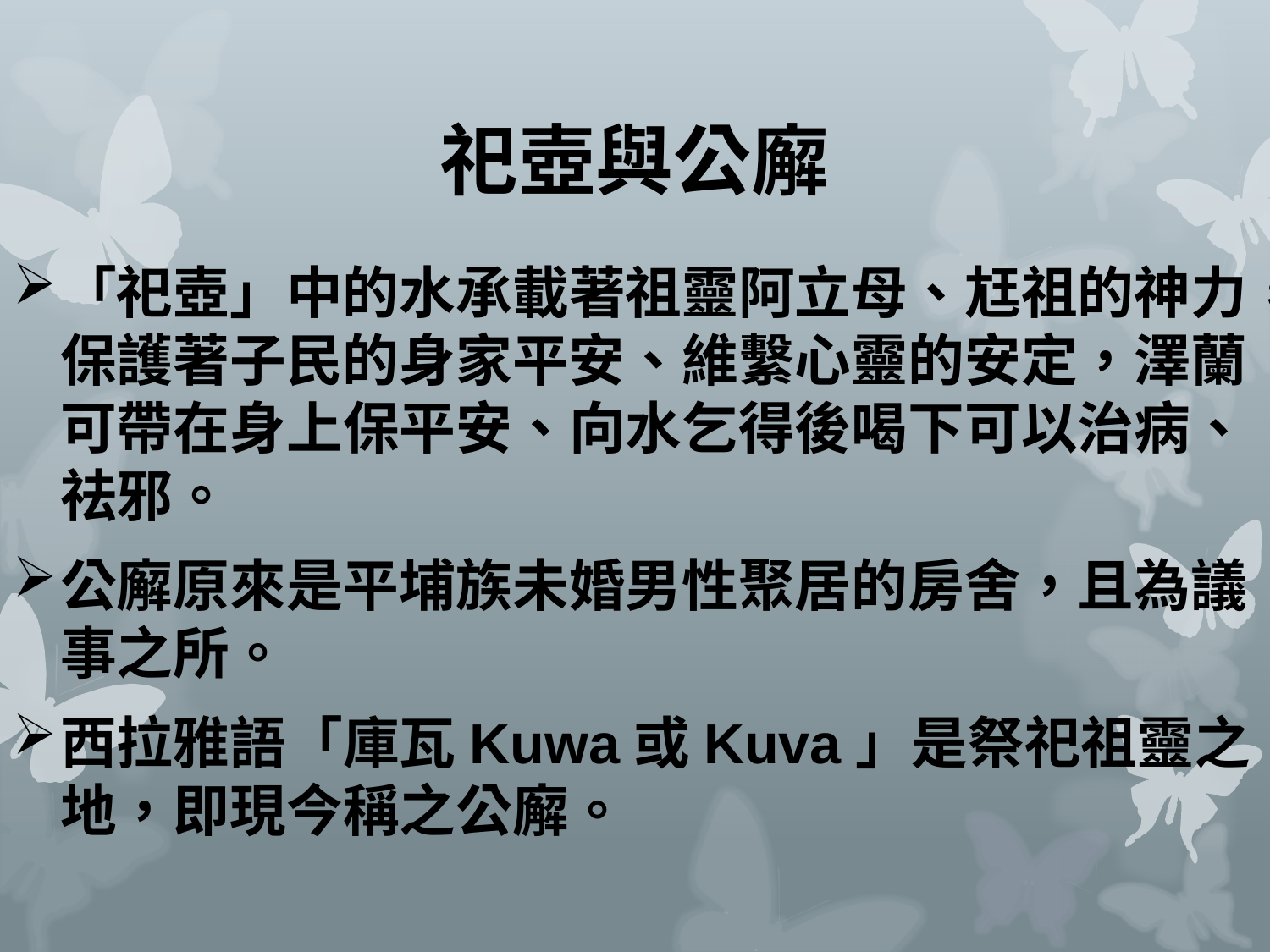

# 祀壺與公廨
「祀壺」中的水承載著祖靈阿立母、尪祖的神力，保護著子民的身家平安、維繫心靈的安定，澤蘭可帶在身上保平安、向水乞得後喝下可以治病、祛邪。
公廨原來是平埔族未婚男性聚居的房舍，且為議事之所。
西拉雅語「庫瓦Kuwa或Kuva」是祭祀祖靈之地，即現今稱之公廨。